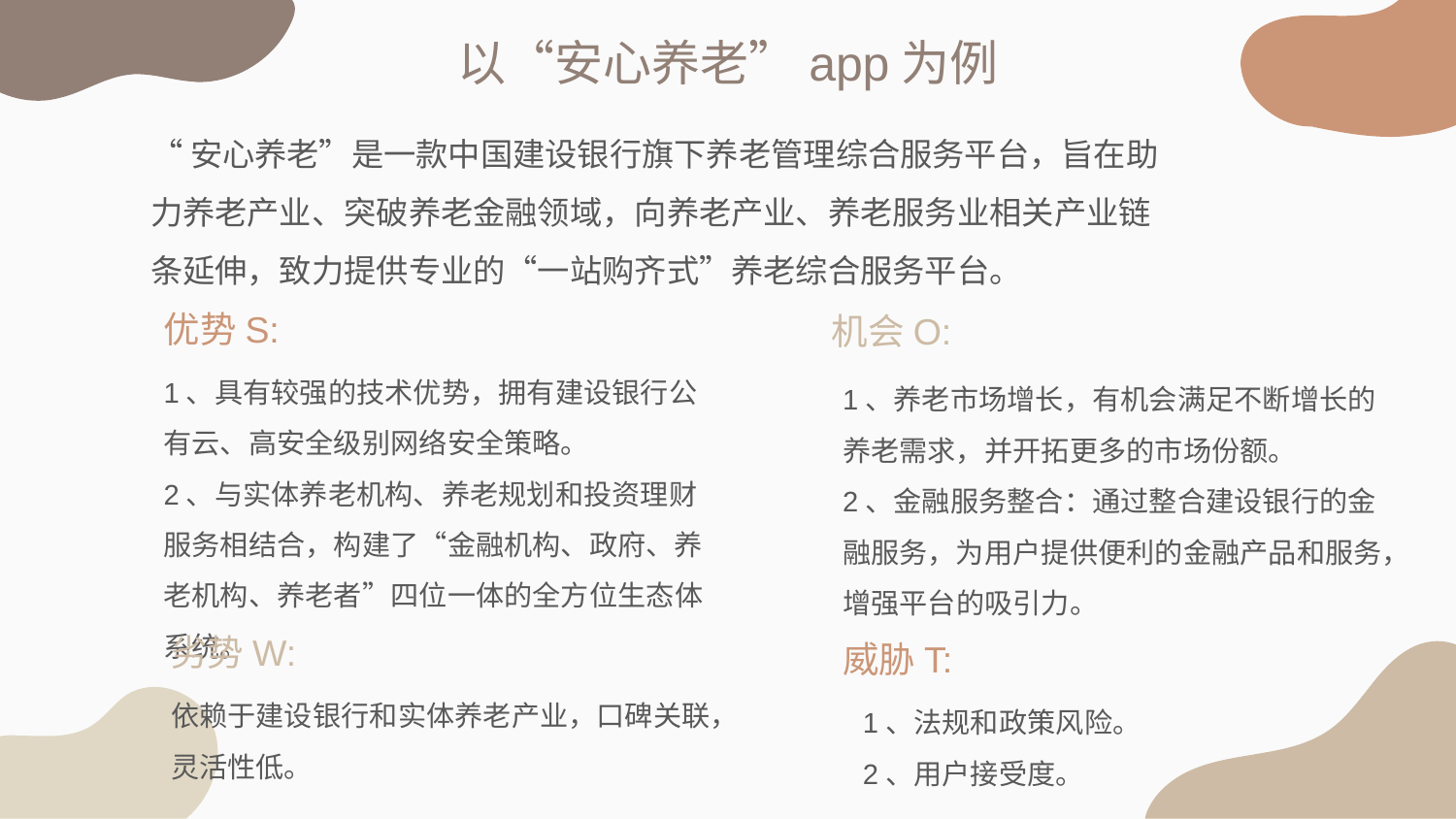

以“安心养老”app为例
“安心养老”是一款中国建设银行旗下养老管理综合服务平台，旨在助力养老产业、突破养老金融领域，向养老产业、养老服务业相关产业链条延伸，致力提供专业的“一站购齐式”养老综合服务平台。
优势S:
机会O:
1、具有较强的技术优势，拥有建设银行公有云、高安全级别网络安全策略。
2、与实体养老机构、养老规划和投资理财服务相结合，构建了“金融机构、政府、养老机构、养老者”四位一体的全方位生态体系统。
1、养老市场增长，有机会满足不断增长的养老需求，并开拓更多的市场份额。
2、金融服务整合：通过整合建设银行的金融服务，为用户提供便利的金融产品和服务，增强平台的吸引力。
劣势W:
威胁T:
依赖于建设银行和实体养老产业，口碑关联，灵活性低。
1、法规和政策风险。
2、用户接受度。